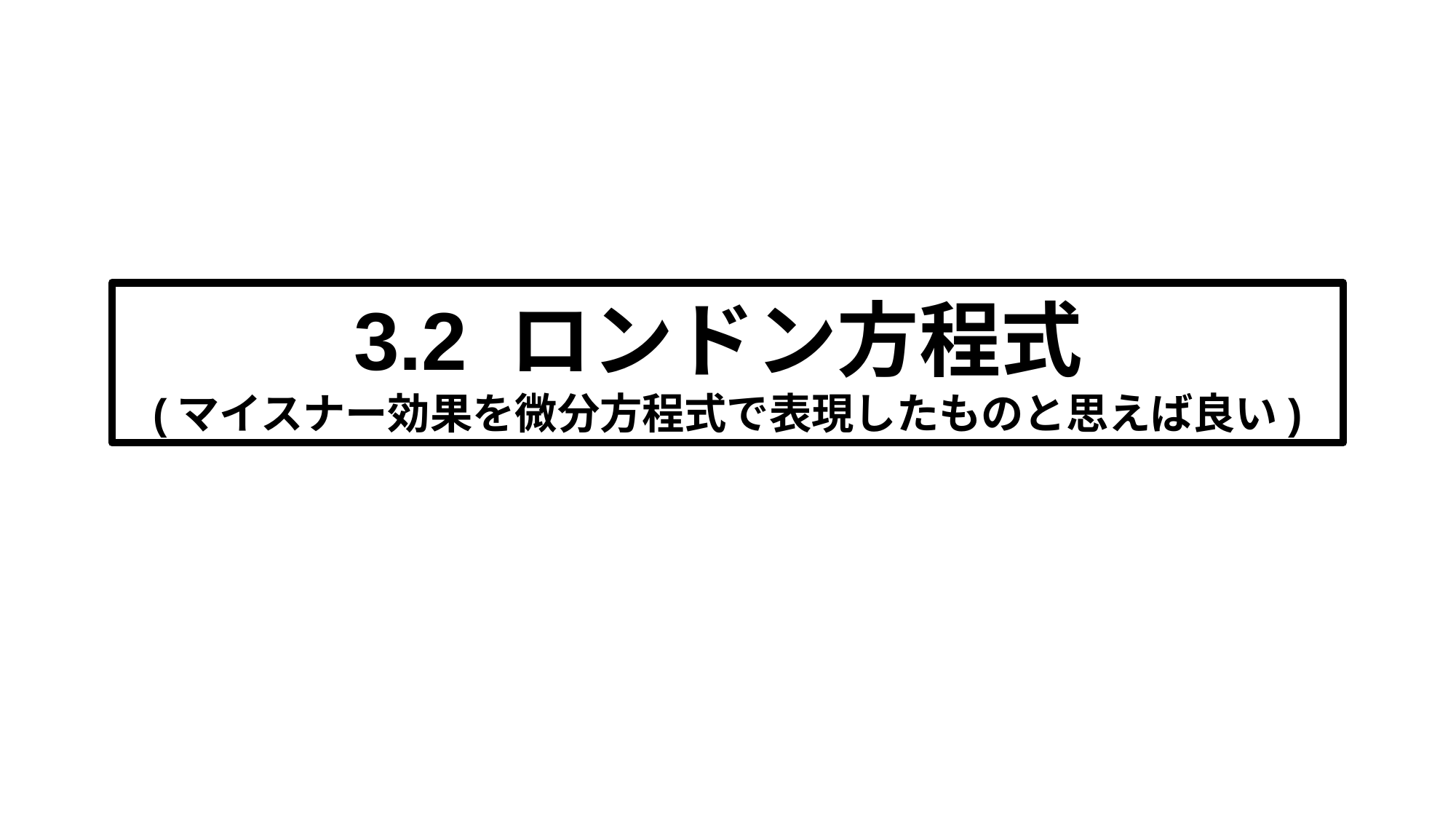

1-3.1までで
20分くらい
3.2: 10分
3.2 ロンドン方程式
(マイスナー効果を微分方程式で表現したものと思えば良い)